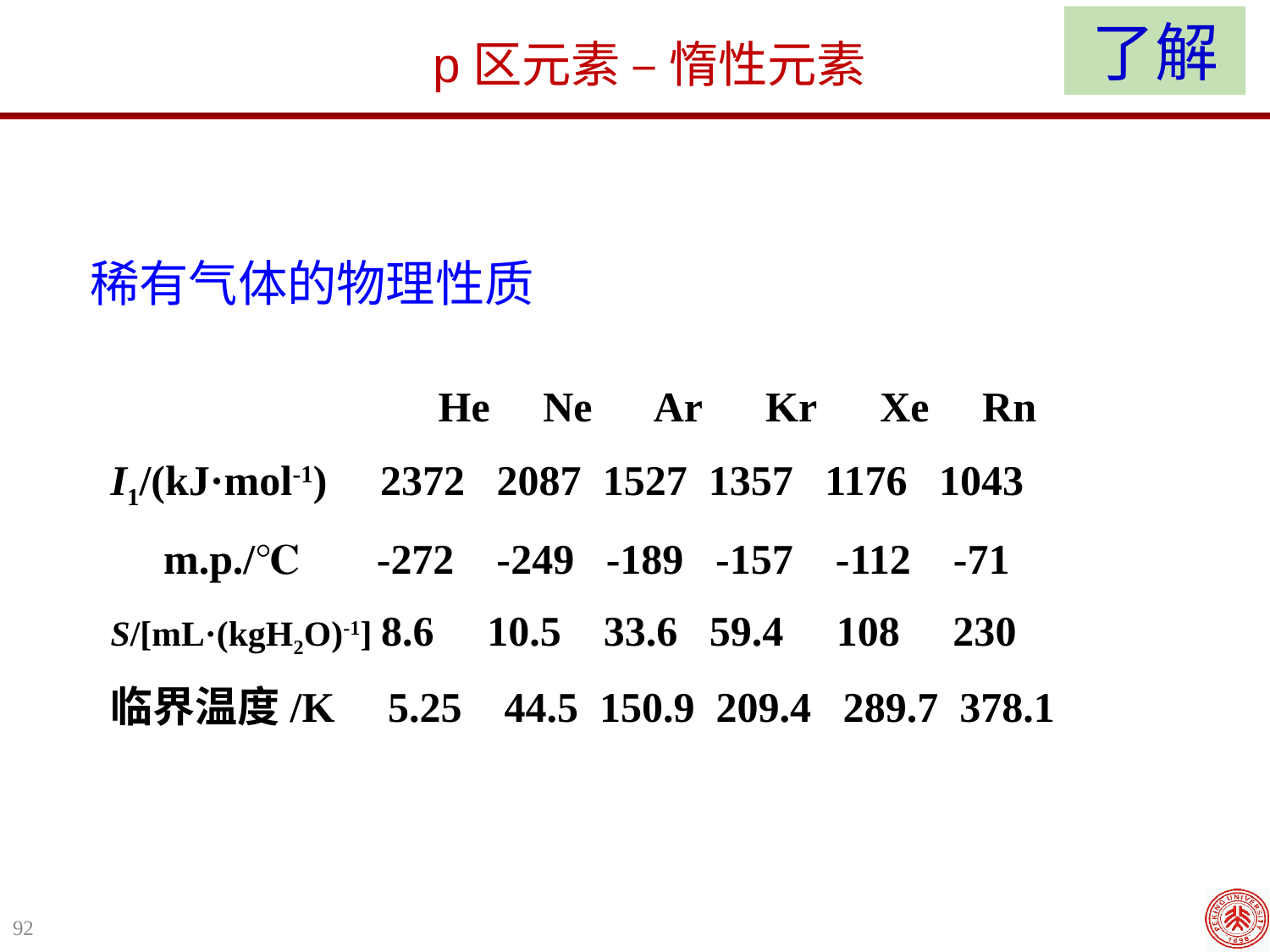

了解
p区元素 – 惰性元素

稀有气体的物理性质
		      He     Ne      Ar      Kr      Xe     Rn
I1/(kJ·mol-1)     2372   2087  1527  1357   1176   1043
     m.p./℃       -272    -249   -189   -157    -112    -71
S/[mL·(kgH2O)-1] 8.6     10.5    33.6   59.4     108     230
临界温度/K     5.25    44.5  150.9  209.4   289.7  378.1
92